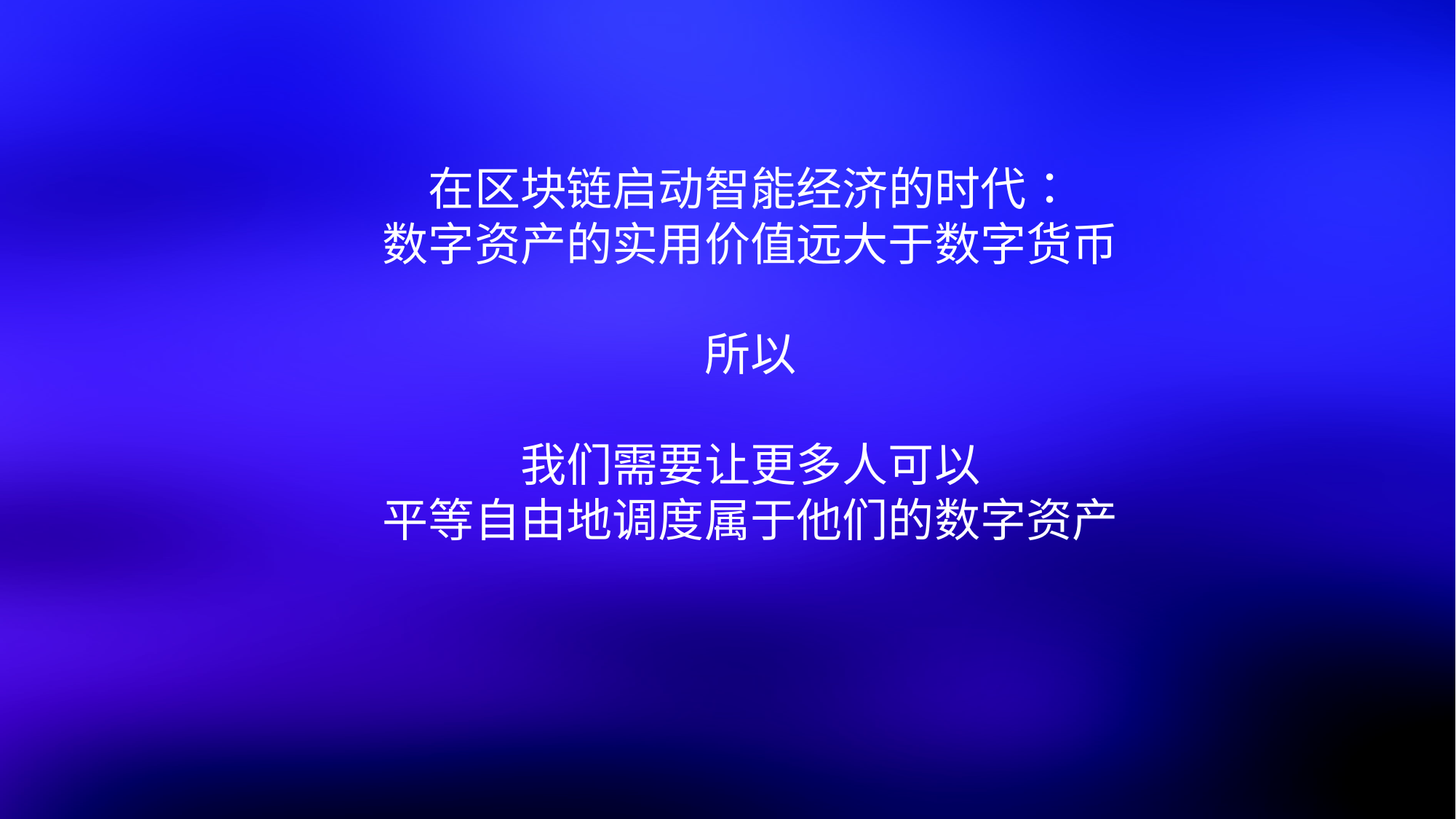

在区块链启动智能经济的时代：
数字资产的实用价值远大于数字货币

所以

我们需要让更多人可以
平等自由地调度属于他们的数字资产